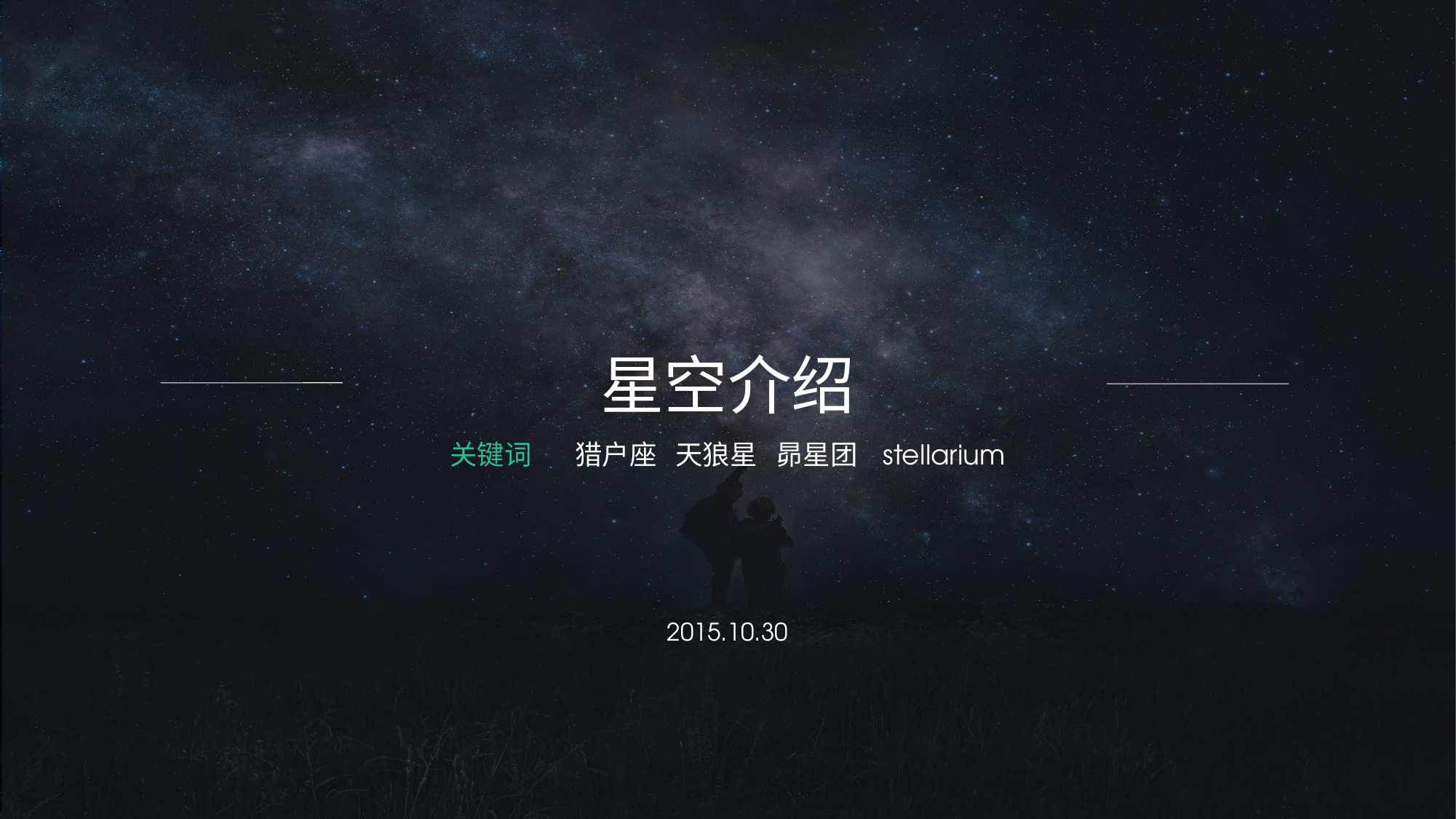

星空介绍
关键词       猎户座   天狼星   昴星团   stellarium

2015.10.30